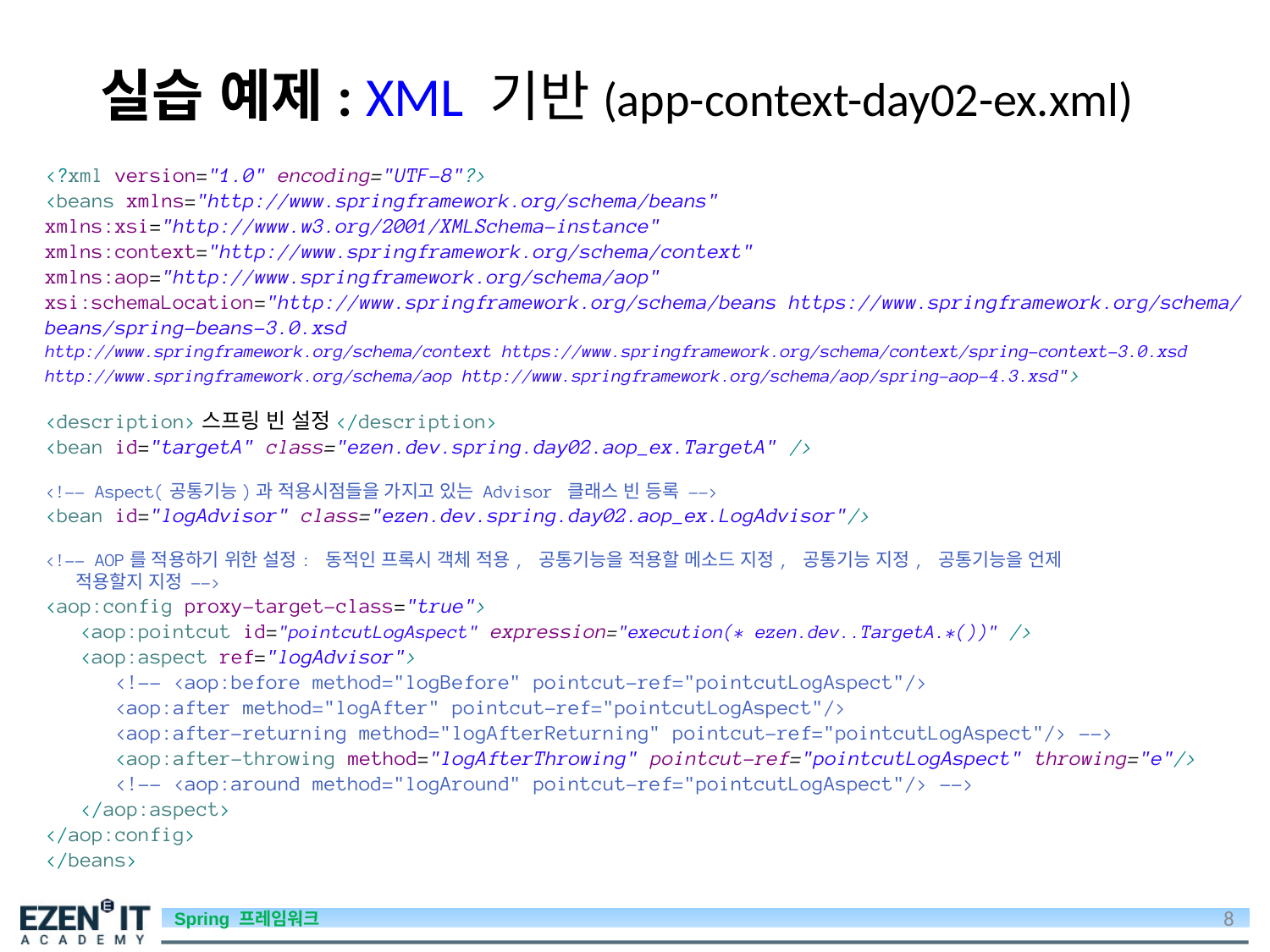

# 실습 예제: XML 기반(app-context-day02-ex.xml)
<?xml version="1.0" encoding="UTF-8"?>
<beans xmlns="http://www.springframework.org/schema/beans"
xmlns:xsi="http://www.w3.org/2001/XMLSchema-instance"
xmlns:context="http://www.springframework.org/schema/context"
xmlns:aop="http://www.springframework.org/schema/aop"
xsi:schemaLocation="http://www.springframework.org/schema/beans https://www.springframework.org/schema/beans/spring-beans-3.0.xsd
http://www.springframework.org/schema/context https://www.springframework.org/schema/context/spring-context-3.0.xsd
http://www.springframework.org/schema/aop http://www.springframework.org/schema/aop/spring-aop-4.3.xsd">
<description>스프링 빈 설정</description>
<bean id="targetA" class="ezen.dev.spring.day02.aop_ex.TargetA" />
<!-- Aspect(공통기능)과 적용시점들을 가지고 있는 Advisor 클래스 빈 등록 -->
<bean id="logAdvisor" class="ezen.dev.spring.day02.aop_ex.LogAdvisor"/>
<!-- AOP를 적용하기 위한 설정: 동적인 프록시 객체 적용, 공통기능을 적용할 메소드 지정, 공통기능 지정, 공통기능을 언제
     적용할지 지정 -->
<aop:config proxy-target-class="true">
   <aop:pointcut id="pointcutLogAspect" expression="execution(* ezen.dev..TargetA.*())" />
   <aop:aspect ref="logAdvisor">
      <!-- <aop:before method="logBefore" pointcut-ref="pointcutLogAspect"/>
      <aop:after method="logAfter" pointcut-ref="pointcutLogAspect"/>
      <aop:after-returning method="logAfterReturning" pointcut-ref="pointcutLogAspect"/> -->
      <aop:after-throwing method="logAfterThrowing" pointcut-ref="pointcutLogAspect" throwing="e"/>
      <!-- <aop:around method="logAround" pointcut-ref="pointcutLogAspect"/> -->
   </aop:aspect>
</aop:config>
</beans>
8